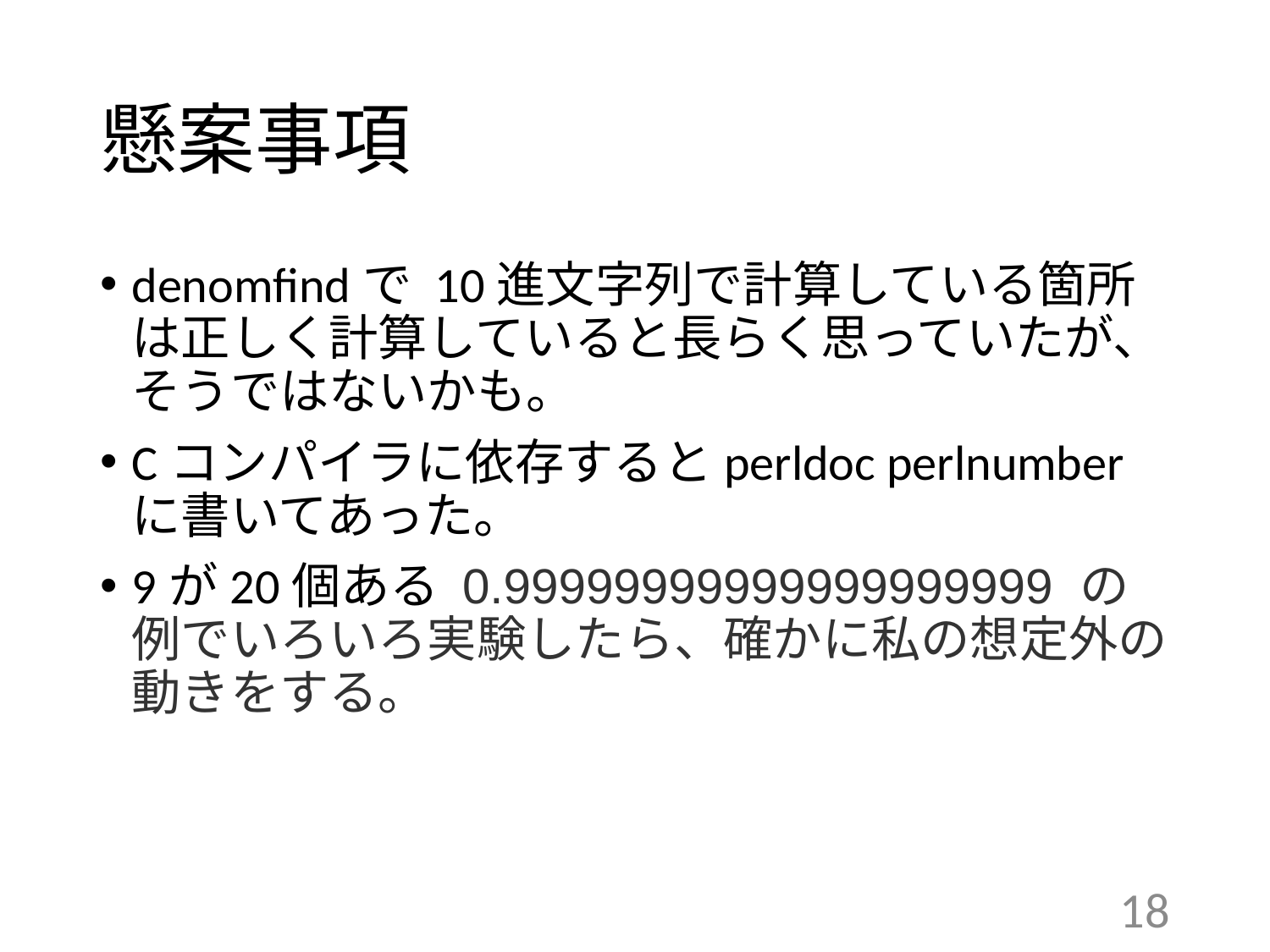

# 懸案事項
denomfindで 10進文字列で計算している箇所は正しく計算していると長らく思っていたが、
そうではないかも。
Cコンパイラに依存するとperldoc perlnumberに書いてあった。
9が20個ある 0.99999999999999999999 の例でいろいろ実験したら、確かに私の想定外の動きをする。
18